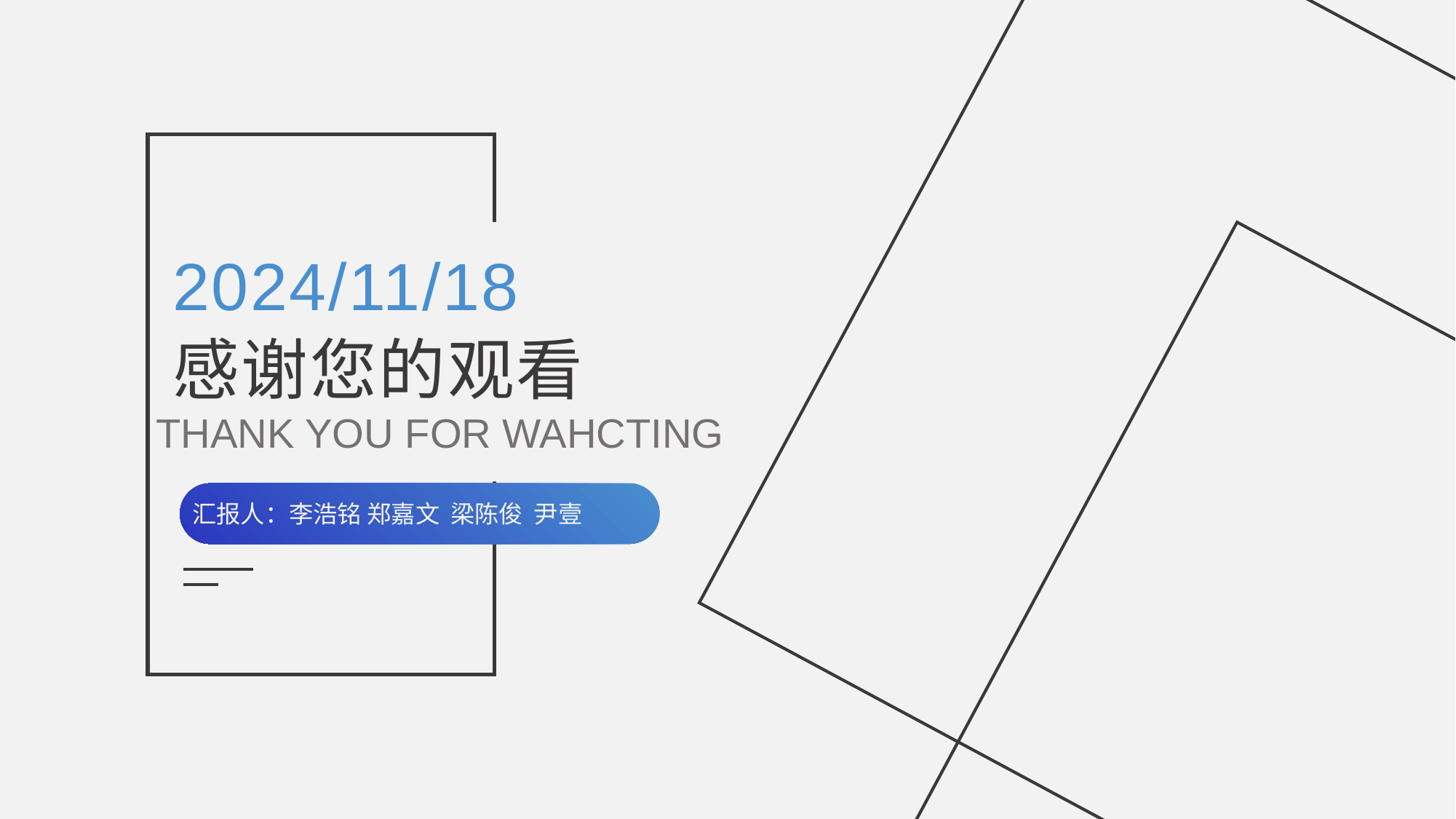

2024/11/18
感谢您的观看

THANK YOU FOR WAHCTING

汇报人：李浩铭 郑嘉文  梁陈俊  尹壹